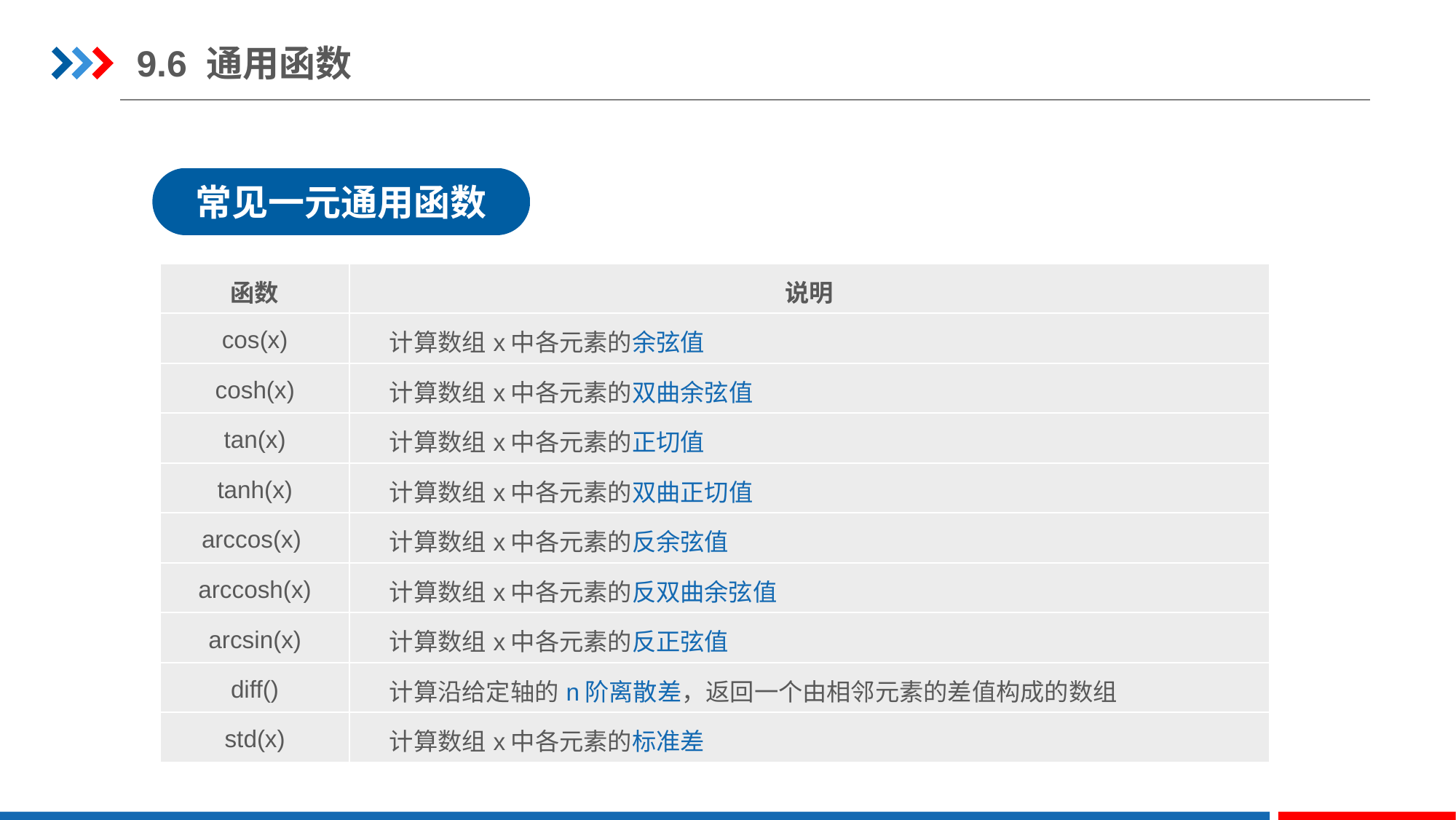

9.6 通用函数
常见一元通用函数
| 函数 | 说明 |
| --- | --- |
| cos(x) | 计算数组x中各元素的余弦值 |
| cosh(x) | 计算数组x中各元素的双曲余弦值 |
| tan(x) | 计算数组x中各元素的正切值 |
| tanh(x) | 计算数组x中各元素的双曲正切值 |
| arccos(x) | 计算数组x中各元素的反余弦值 |
| arccosh(x) | 计算数组x中各元素的反双曲余弦值 |
| arcsin(x) | 计算数组x中各元素的反正弦值 |
| diff() | 计算沿给定轴的n阶离散差，返回一个由相邻元素的差值构成的数组 |
| std(x) | 计算数组x中各元素的标准差 |